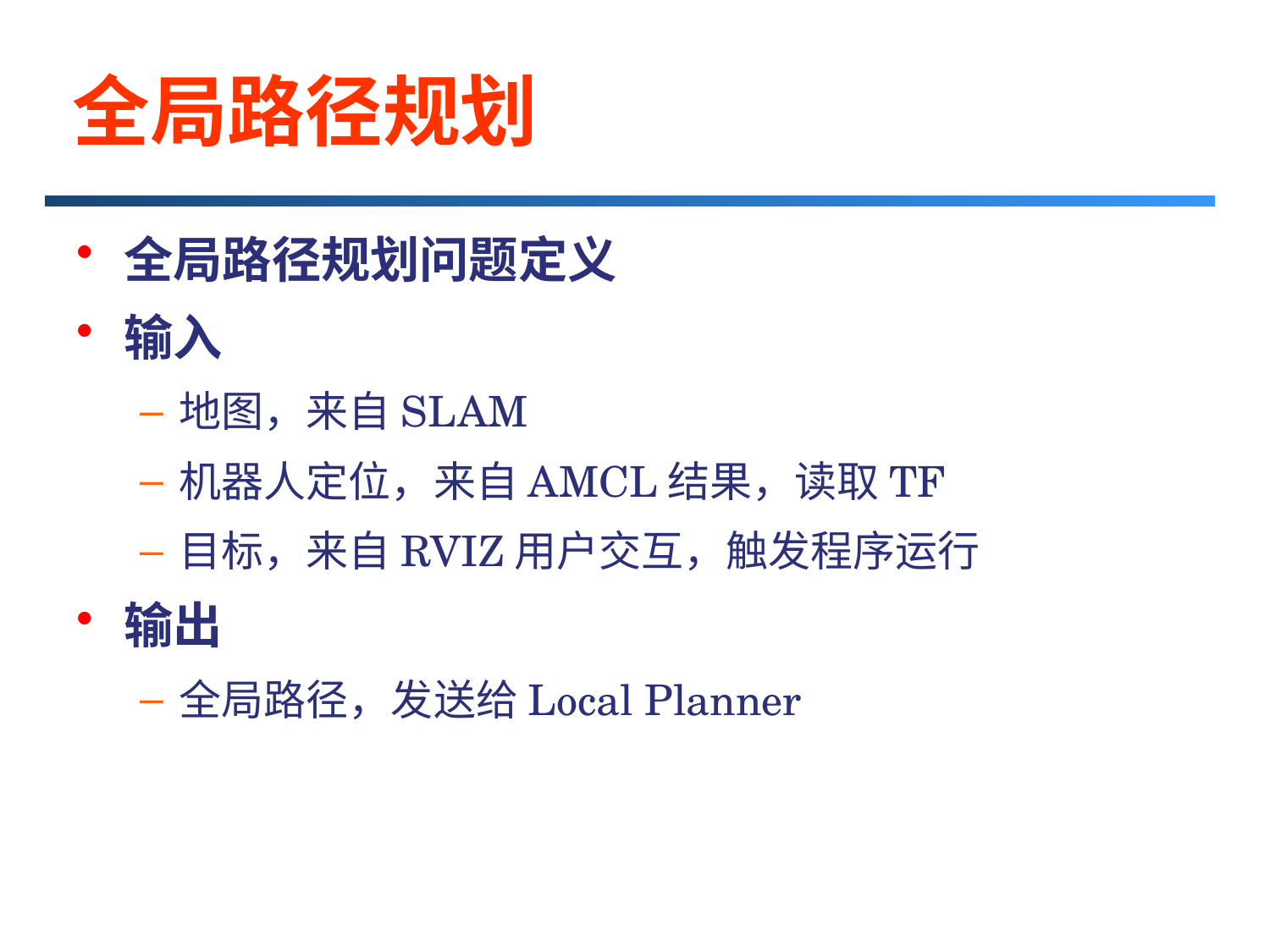

# 全局路径规划
全局路径规划问题定义
输入
地图，来自SLAM
机器人定位，来自AMCL结果，读取TF
目标，来自RVIZ用户交互，触发程序运行
输出
全局路径，发送给Local Planner